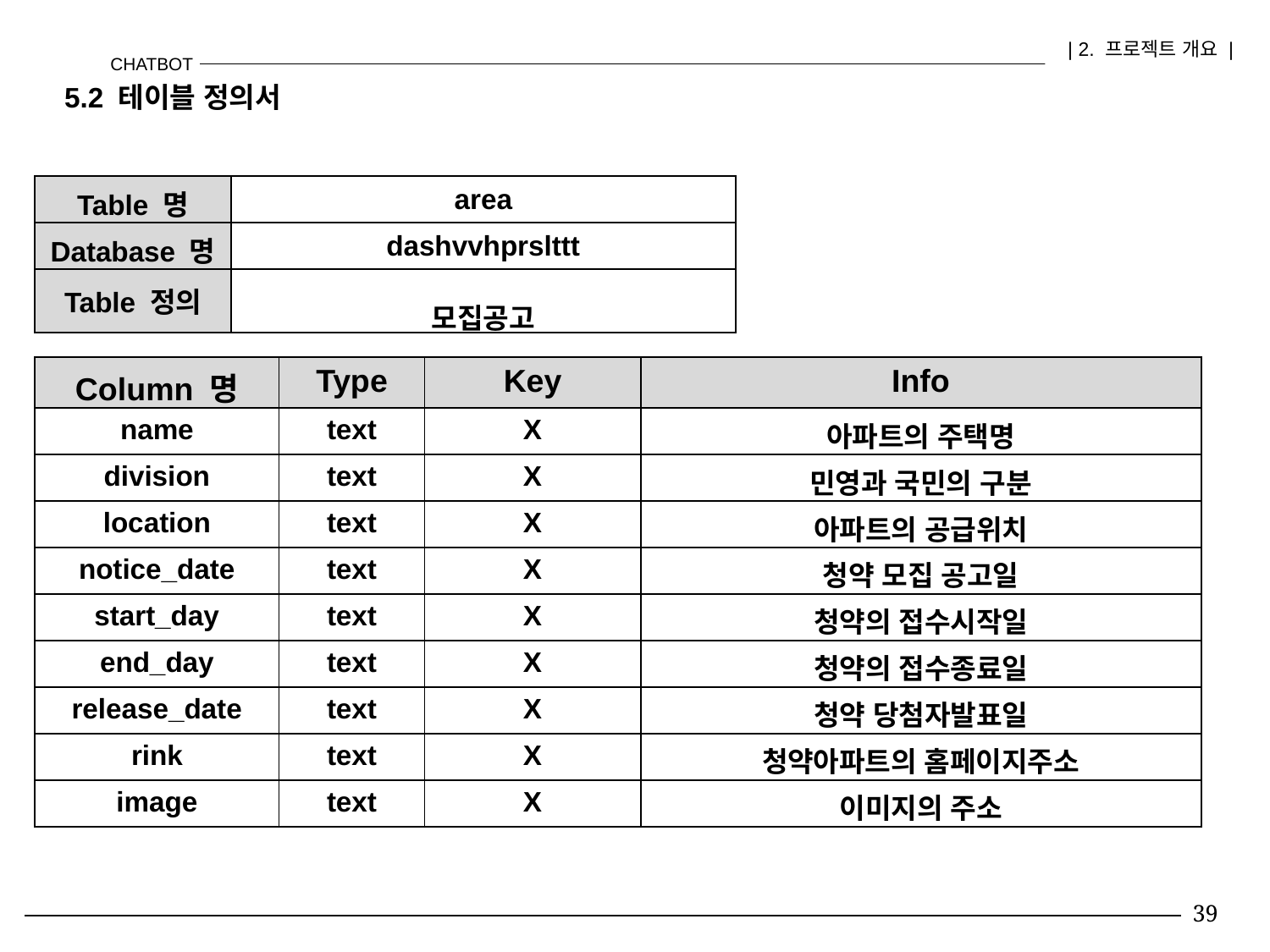

| 2. 프로젝트 개요 |
CHATBOT PROJECT
5.2 테이블 정의서
| Table 명 | area |
| --- | --- |
| Database 명 | dashvvhprslttt |
| Table 정의 | 모집공고 |
| Column 명 | Type | Key | Info |
| --- | --- | --- | --- |
| name | text | X | 아파트의 주택명 |
| division | text | X | 민영과 국민의 구분 |
| location | text | X | 아파트의 공급위치 |
| notice\_date | text | X | 청약 모집 공고일 |
| start\_day | text | X | 청약의 접수시작일 |
| end\_day | text | X | 청약의 접수종료일 |
| release\_date | text | X | 청약 당첨자발표일 |
| rink | text | X | 청약아파트의 홈페이지주소 |
| image | text | X | 이미지의 주소 |
39